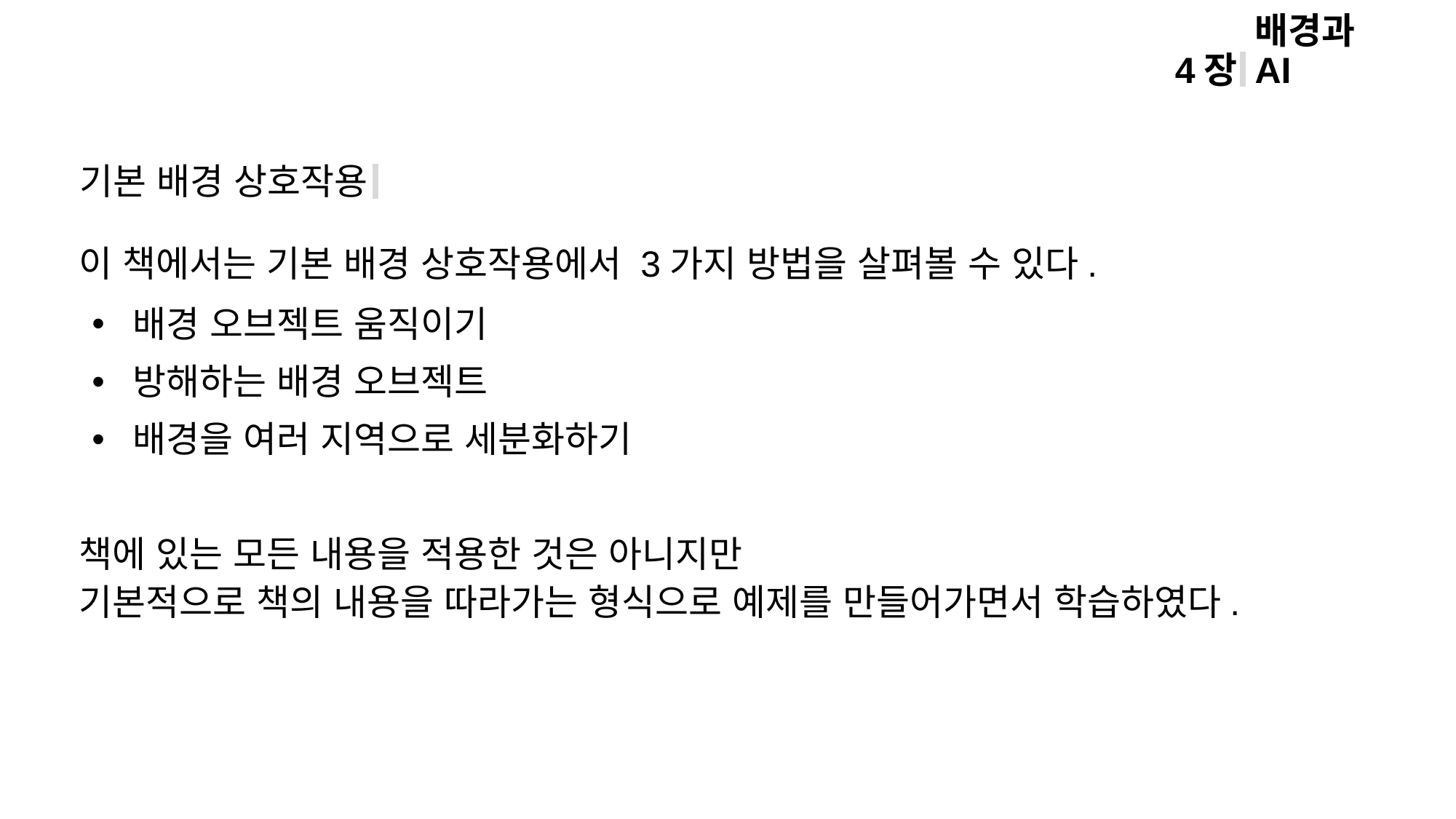

배경과 AI
4장
기본 배경 상호작용
이 책에서는 기본 배경 상호작용에서 3가지 방법을 살펴볼 수 있다.

책에 있는 모든 내용을 적용한 것은 아니지만
기본적으로 책의 내용을 따라가는 형식으로 예제를 만들어가면서 학습하였다.
배경 오브젝트 움직이기
방해하는 배경 오브젝트
배경을 여러 지역으로 세분화하기